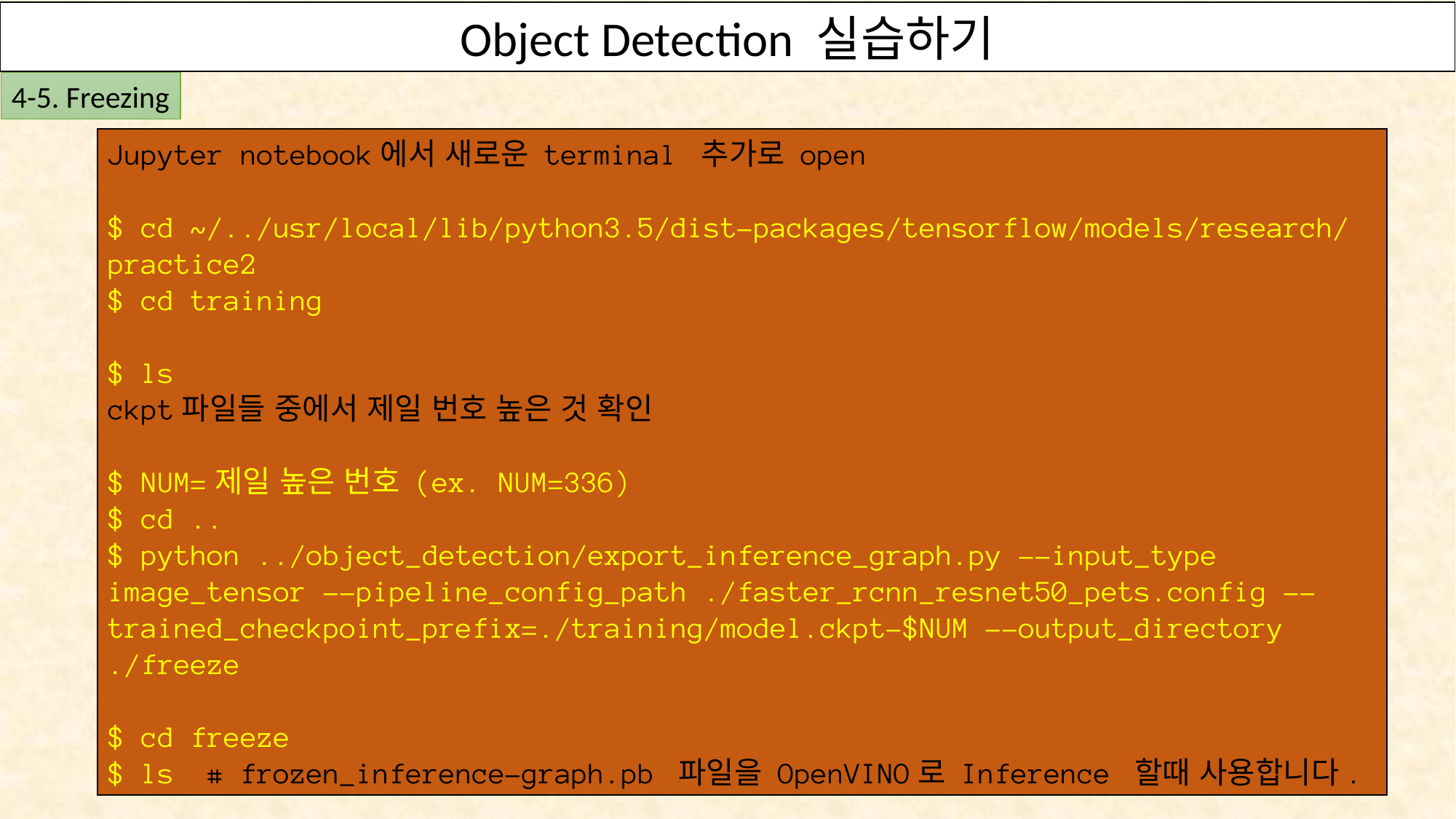

Object Detection 실습하기
OpenVINO의 Deep Learning Toolkit을 사용하여 S/W 구현하기
4-5. Freezing
Jupyter notebook에서 새로운 terminal 추가로 open

$ cd ~/../usr/local/lib/python3.5/dist-packages/tensorflow/models/research/practice2
$ cd training

$ ls
ckpt파일들 중에서 제일 번호 높은 것 확인

$ NUM=제일 높은 번호 (ex. NUM=336)
$ cd ..
$ python ../object_detection/export_inference_graph.py --input_type image_tensor --pipeline_config_path ./faster_rcnn_resnet50_pets.config --trained_checkpoint_prefix=./training/model.ckpt-$NUM --output_directory ./freeze

$ cd freeze
$ ls  # frozen_inference-graph.pb 파일을 OpenVINO로 Inference 할때 사용합니다.